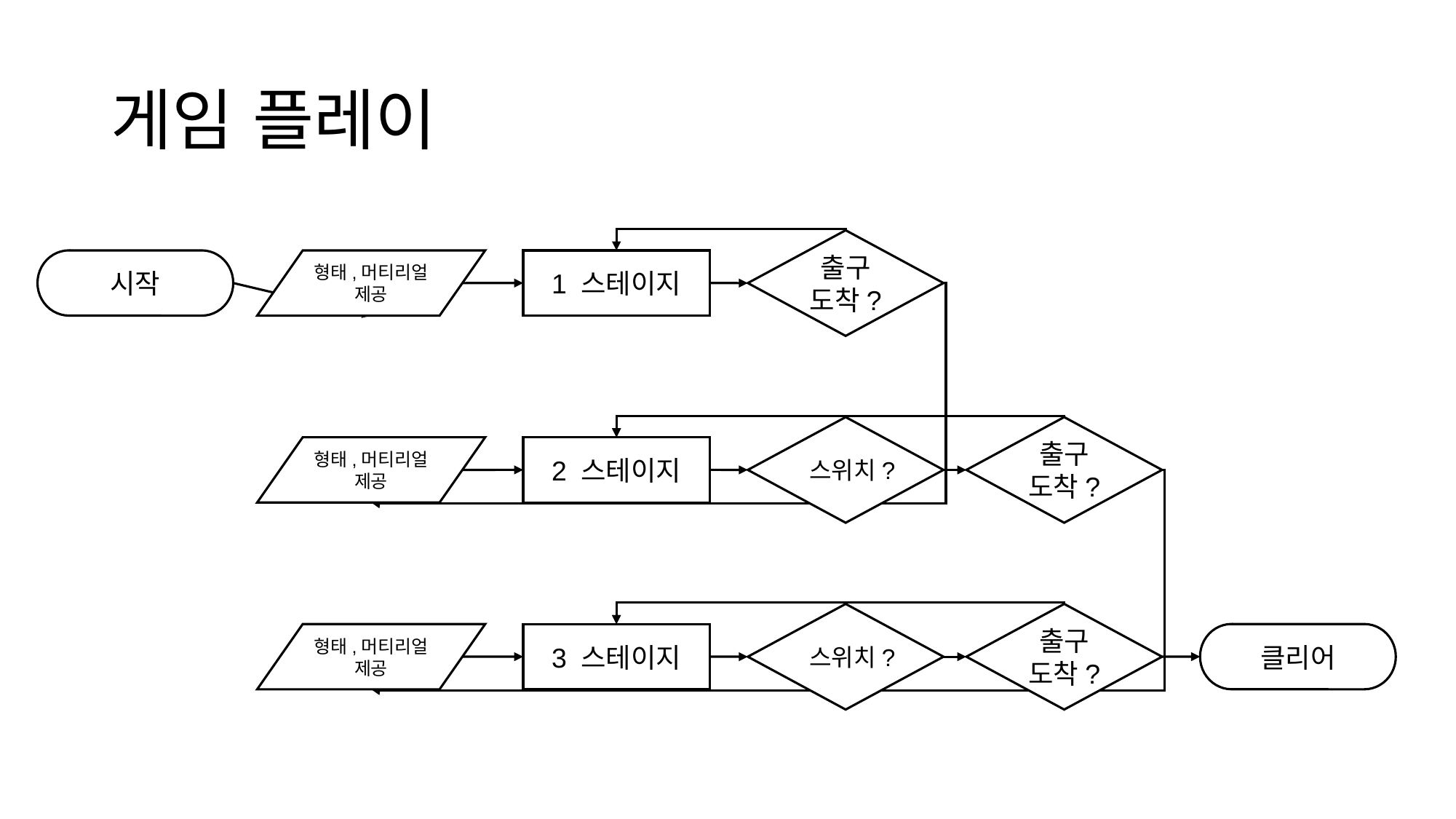

# 게임 플레이
출구
도착?
시작
형태,머티리얼 제공
1 스테이지
스위치?
출구
도착?
형태,머티리얼 제공
2 스테이지
스위치?
출구
도착?
형태,머티리얼 제공
클리어
3 스테이지